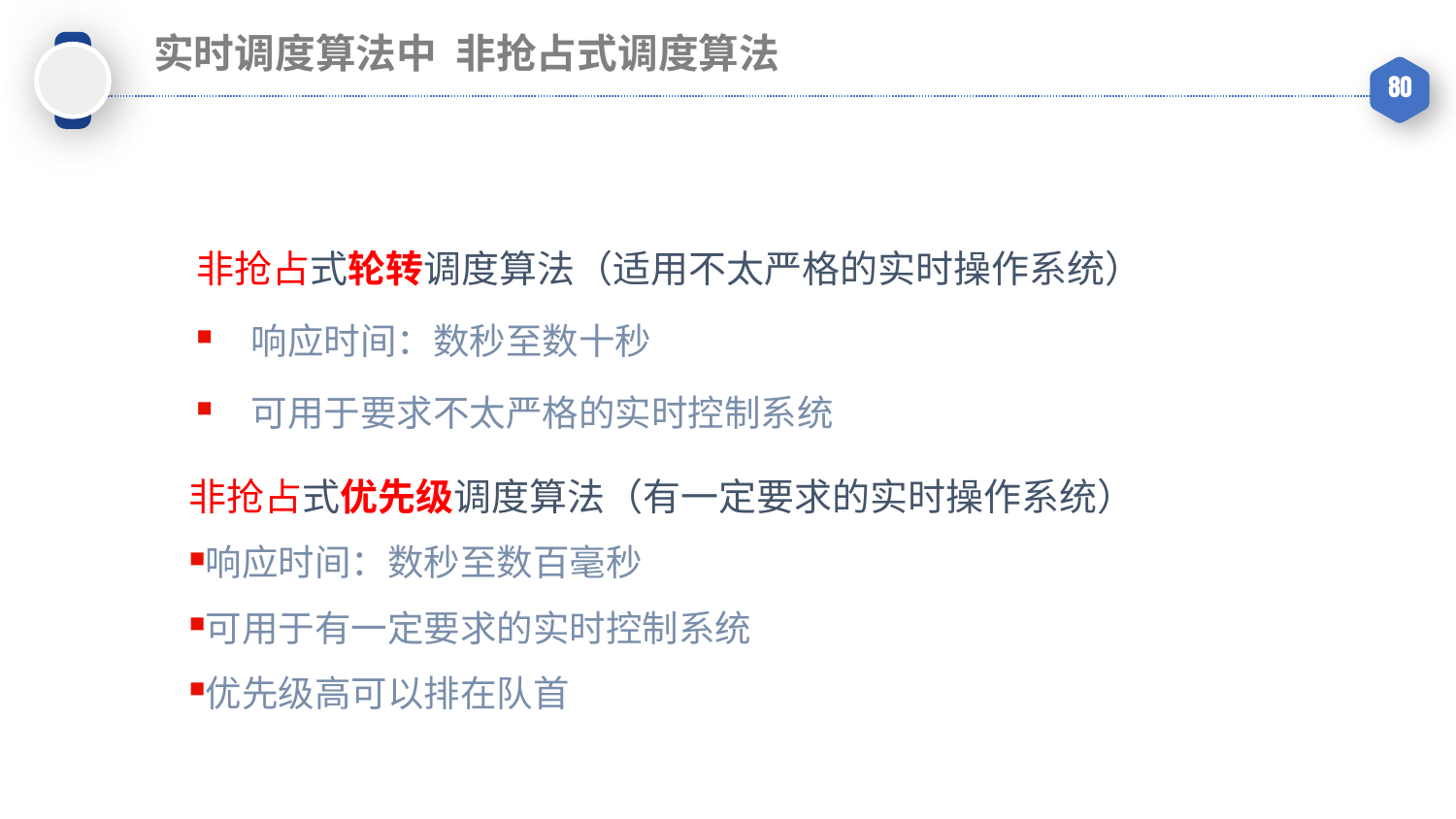

实时调度算法中  非抢占式调度算法
非抢占式轮转调度算法（适用不太严格的实时操作系统）
响应时间：数秒至数十秒
可用于要求不太严格的实时控制系统
非抢占式优先级调度算法（有一定要求的实时操作系统）
响应时间：数秒至数百毫秒
可用于有一定要求的实时控制系统
优先级高可以排在队首